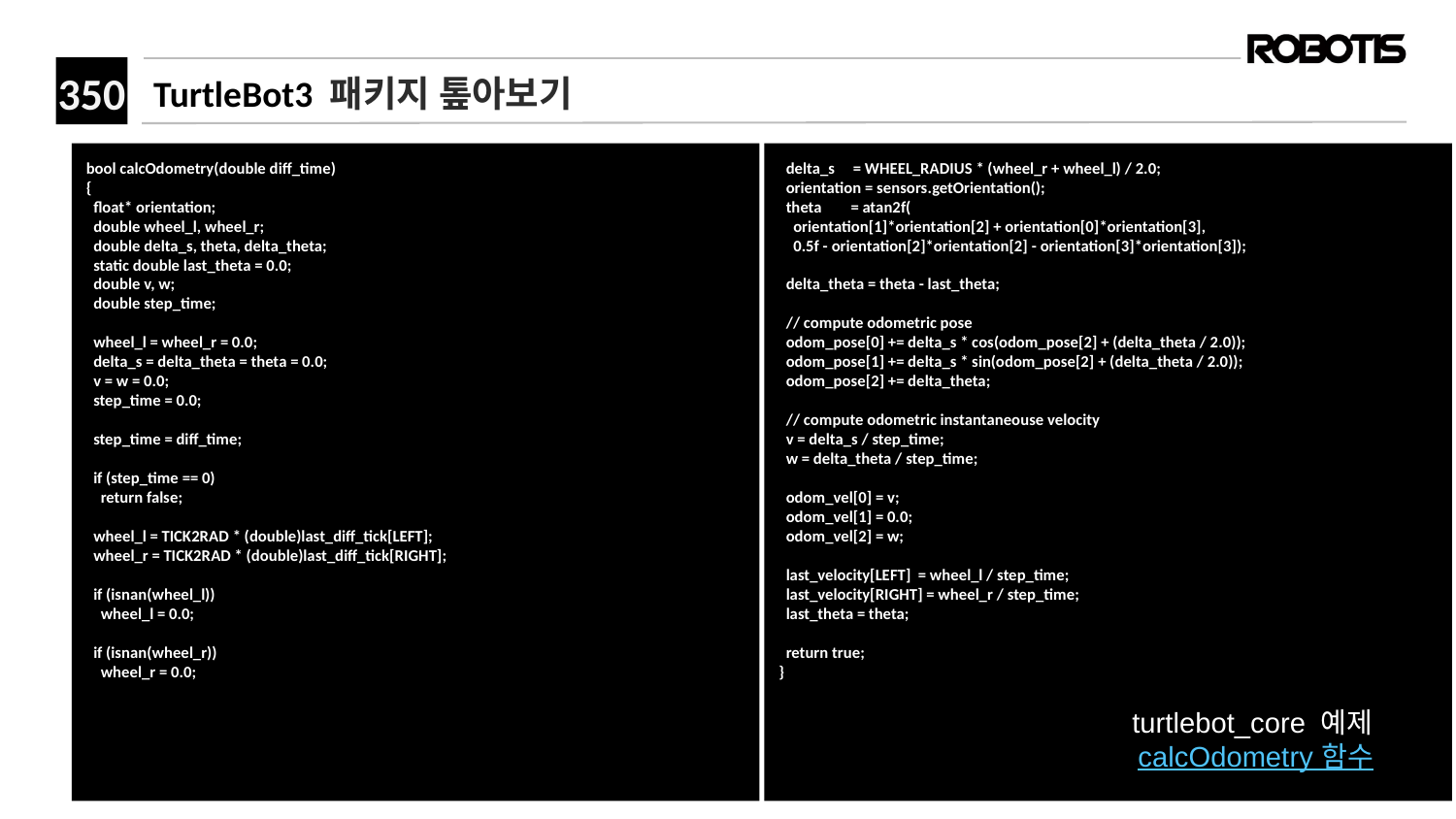

# TurtleBot3 패키지 톺아보기
bool calcOdometry(double diff_time)
{
  float* orientation;
  double wheel_l, wheel_r;
  double delta_s, theta, delta_theta;
  static double last_theta = 0.0;
  double v, w;
  double step_time;

  wheel_l = wheel_r = 0.0;
  delta_s = delta_theta = theta = 0.0;
  v = w = 0.0;
  step_time = 0.0;

  step_time = diff_time;

  if (step_time == 0)
    return false;

  wheel_l = TICK2RAD * (double)last_diff_tick[LEFT];
  wheel_r = TICK2RAD * (double)last_diff_tick[RIGHT];

  if (isnan(wheel_l))
    wheel_l = 0.0;

  if (isnan(wheel_r))
    wheel_r = 0.0;

  delta_s     = WHEEL_RADIUS * (wheel_r + wheel_l) / 2.0;
  orientation = sensors.getOrientation();
  theta        = atan2f(
    orientation[1]*orientation[2] + orientation[0]*orientation[3],
    0.5f - orientation[2]*orientation[2] - orientation[3]*orientation[3]);

  delta_theta = theta - last_theta;

  // compute odometric pose
  odom_pose[0] += delta_s * cos(odom_pose[2] + (delta_theta / 2.0));
  odom_pose[1] += delta_s * sin(odom_pose[2] + (delta_theta / 2.0));
  odom_pose[2] += delta_theta;

  // compute odometric instantaneouse velocity
  v = delta_s / step_time;
  w = delta_theta / step_time;

  odom_vel[0] = v;
  odom_vel[1] = 0.0;
  odom_vel[2] = w;

  last_velocity[LEFT]  = wheel_l / step_time;
  last_velocity[RIGHT] = wheel_r / step_time;
  last_theta = theta;

  return true;
}

turtlebot_core 예제
(calcOdometry 함수)